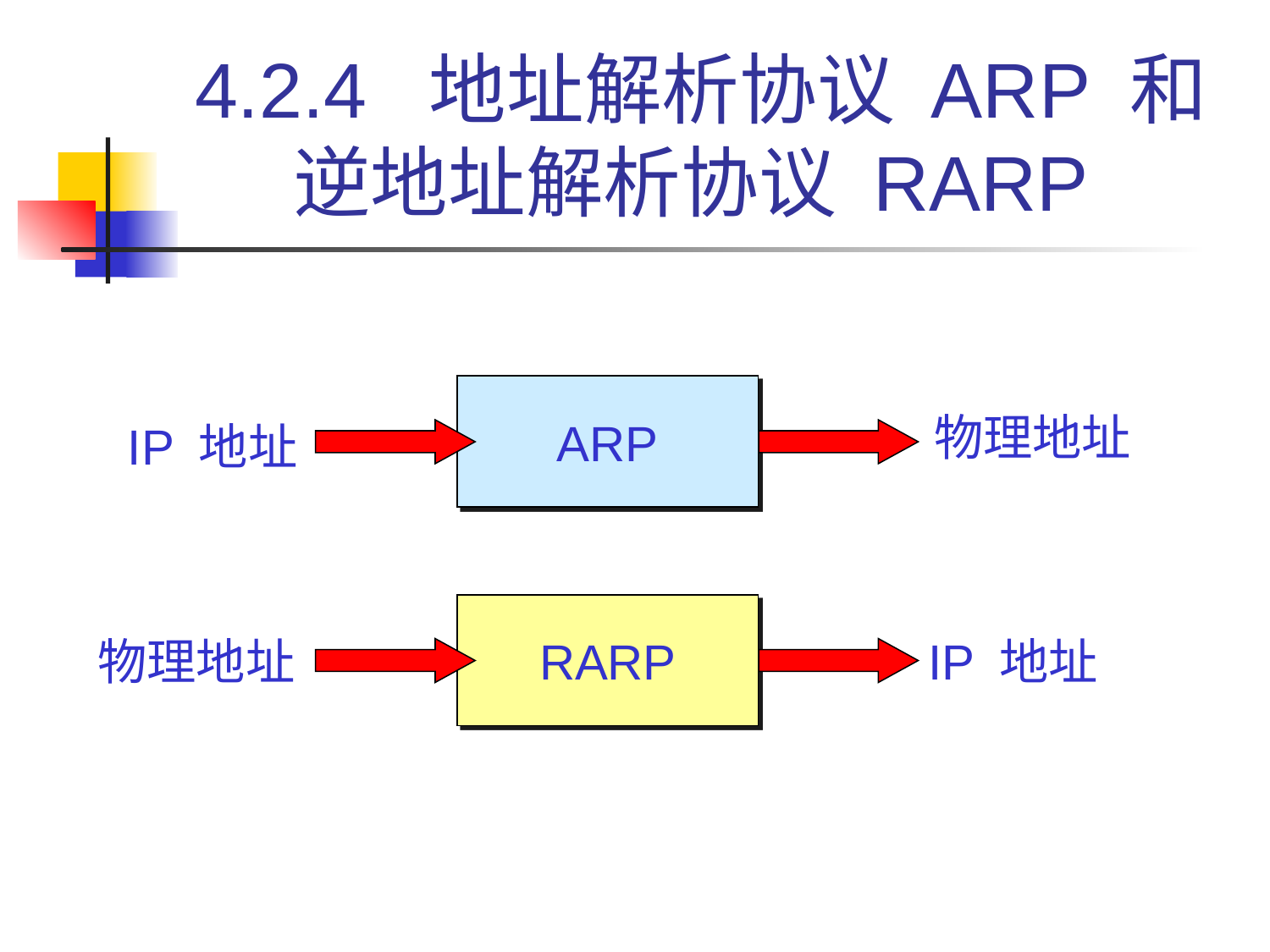

# 4.2.4  地址解析协议 ARP 和 逆地址解析协议 RARP
ARP
物理地址
IP 地址

RARP
物理地址
IP 地址